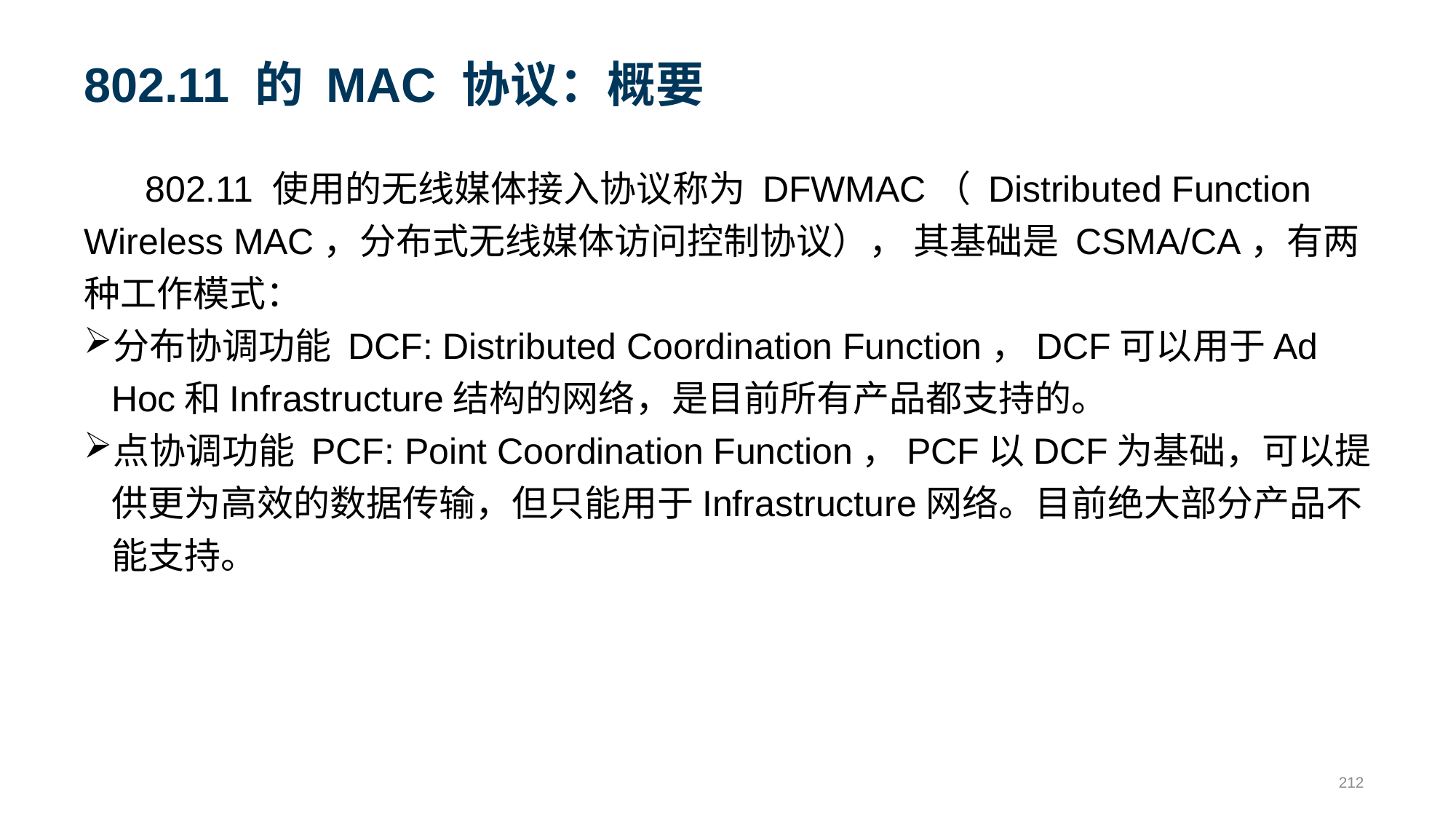

# 802.11 的 MAC 协议：概要
      802.11 使用的无线媒体接入协议称为 DFWMAC（ Distributed Function Wireless MAC，分布式无线媒体访问控制协议）， 其基础是 CSMA/CA，有两种工作模式：
分布协调功能 DCF: Distributed Coordination Function，DCF可以用于Ad Hoc和Infrastructure结构的网络，是目前所有产品都支持的。
点协调功能 PCF: Point Coordination Function，PCF以DCF为基础，可以提供更为高效的数据传输，但只能用于Infrastructure网络。目前绝大部分产品不能支持。
212